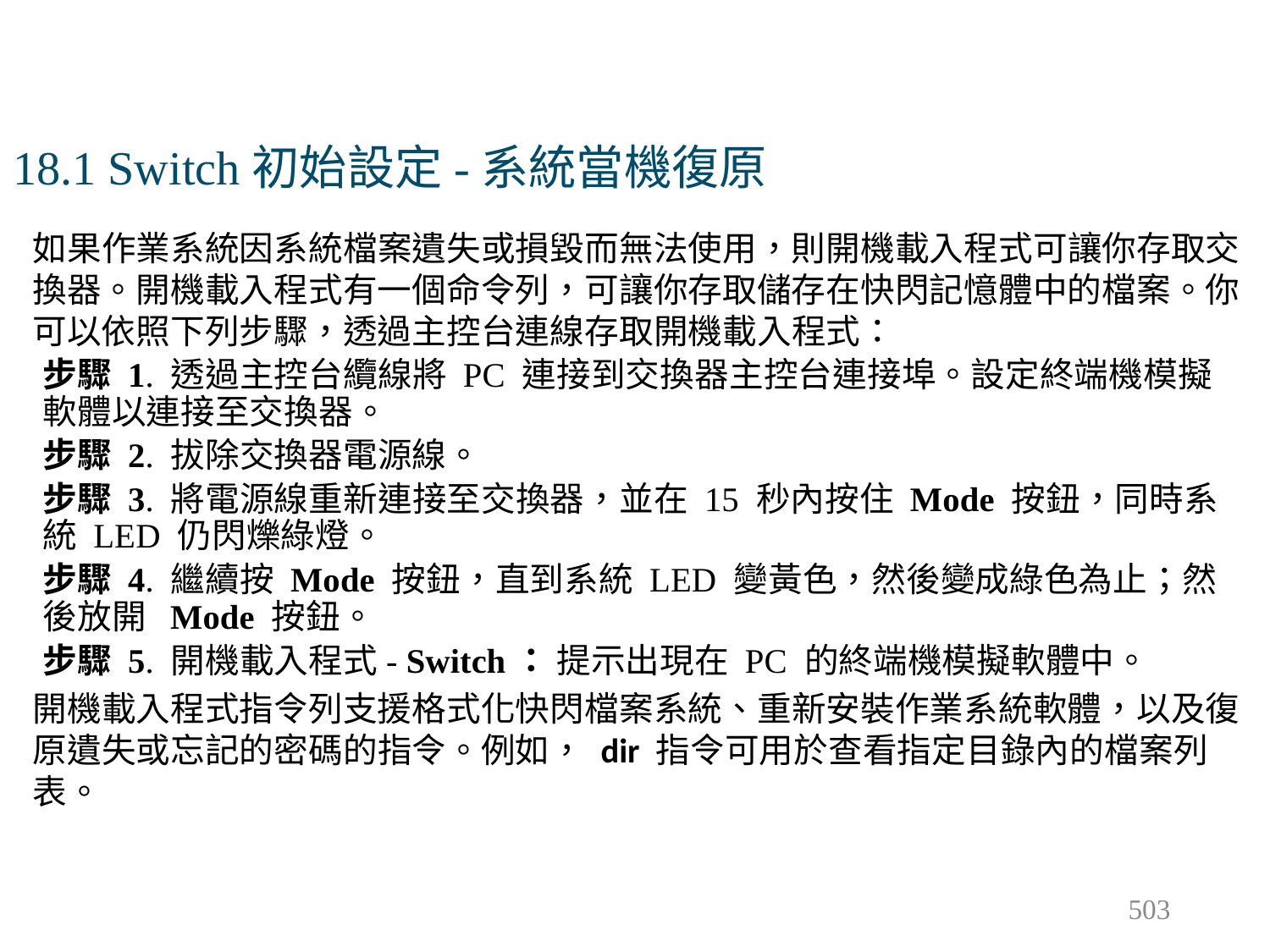

# 18.1 Switch初始設定-系統當機復原
如果作業系統因系統檔案遺失或損毀而無法使用，則開機載入程式可讓你存取交換器。開機載入程式有一個命令列，可讓你存取儲存在快閃記憶體中的檔案。你可以依照下列步驟，透過主控台連線存取開機載入程式：
步驟 1. 透過主控台纜線將 PC 連接到交換器主控台連接埠。設定終端機模擬軟體以連接至交換器。
步驟 2. 拔除交換器電源線。
步驟 3. 將電源線重新連接至交換器，並在 15 秒內按住 Mode 按鈕，同時系統 LED 仍閃爍綠燈。
步驟 4. 繼續按 Mode 按鈕，直到系統 LED 變黃色，然後變成綠色為止；然後放開  Mode 按鈕。
步驟 5. 開機載入程式- Switch： 提示出現在 PC 的終端機模擬軟體中。
開機載入程式指令列支援格式化快閃檔案系統、重新安裝作業系統軟體，以及復原遺失或忘記的密碼的指令。例如， dir 指令可用於查看指定目錄內的檔案列表。

503